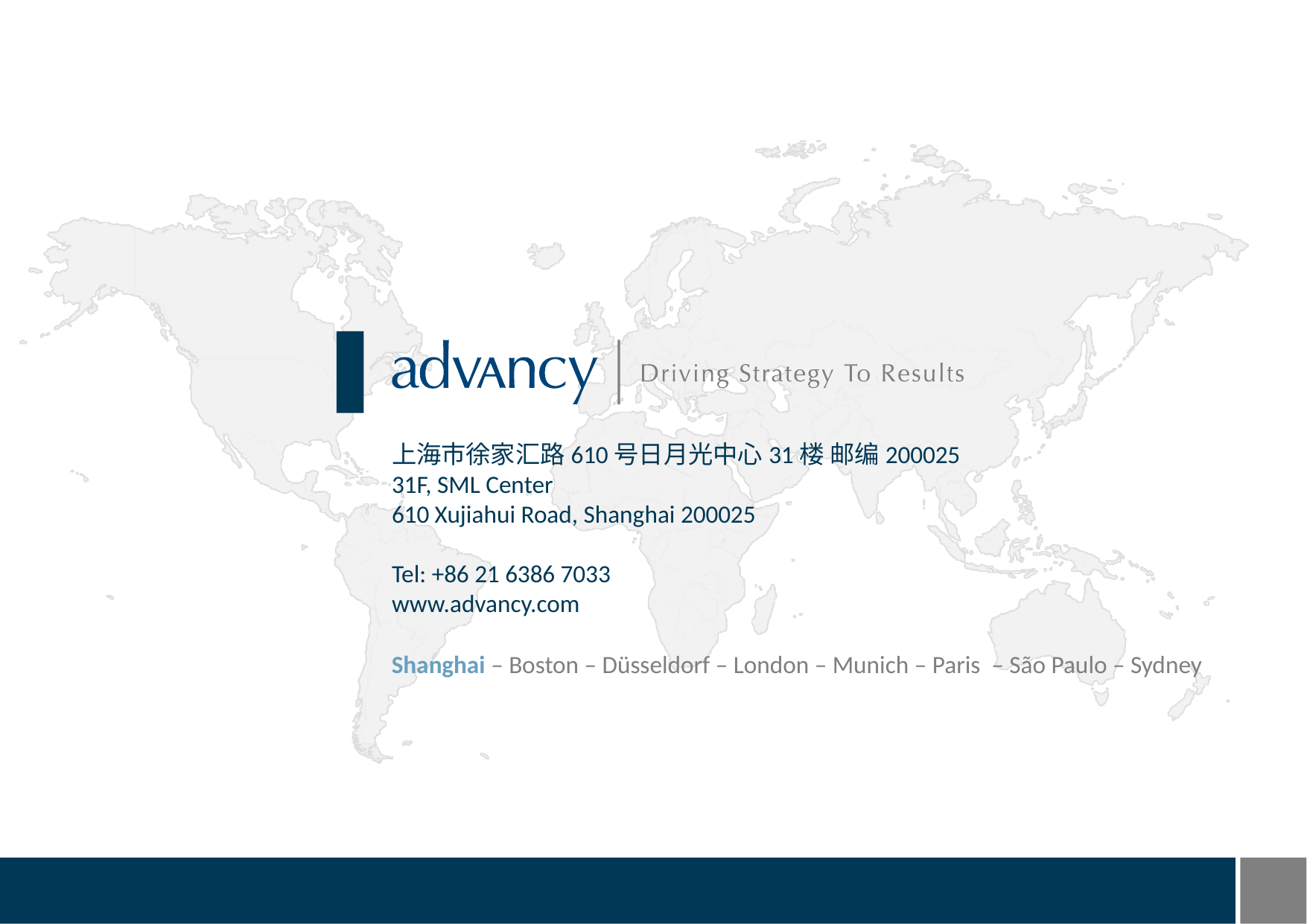

上海市徐家汇路610号日月光中心31楼 邮编200025
31F, SML Center
610 Xujiahui Road, Shanghai 200025

Tel: +86 21 6386 7033
www.advancy.com

Shanghai – Boston – Düsseldorf – London – Munich – Paris  – São Paulo – Sydney